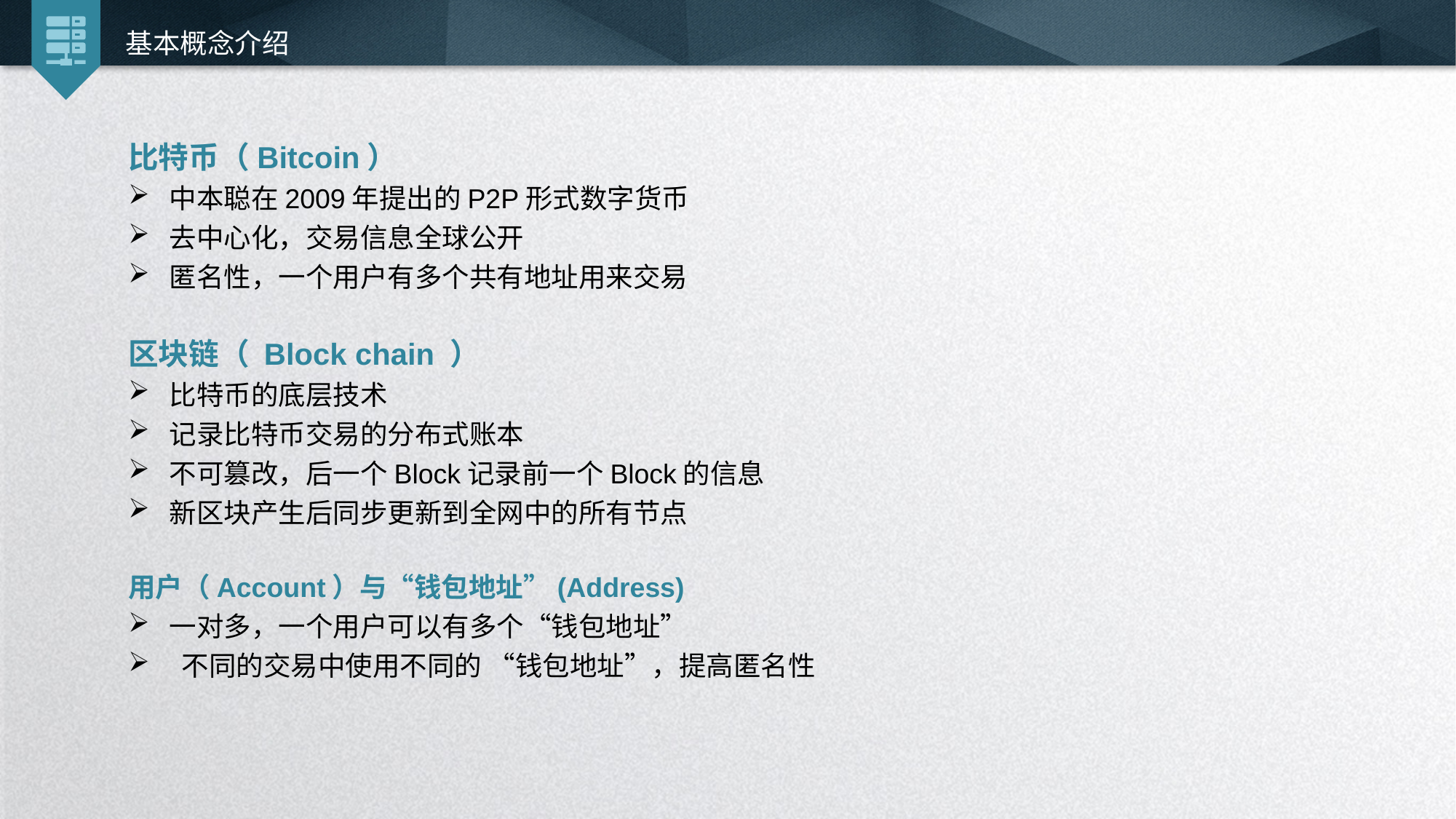

基本概念介绍
比特币（Bitcoin）
中本聪在2009年提出的P2P形式数字货币
去中心化，交易信息全球公开
匿名性，一个用户有多个共有地址用来交易
区块链（ Block chain ）
比特币的底层技术
记录比特币交易的分布式账本
不可篡改，后一个Block记录前一个Block的信息
新区块产生后同步更新到全网中的所有节点
用户（Account）与“钱包地址”(Address)
一对多，一个用户可以有多个“钱包地址”
 不同的交易中使用不同的 “钱包地址”，提高匿名性
延时符